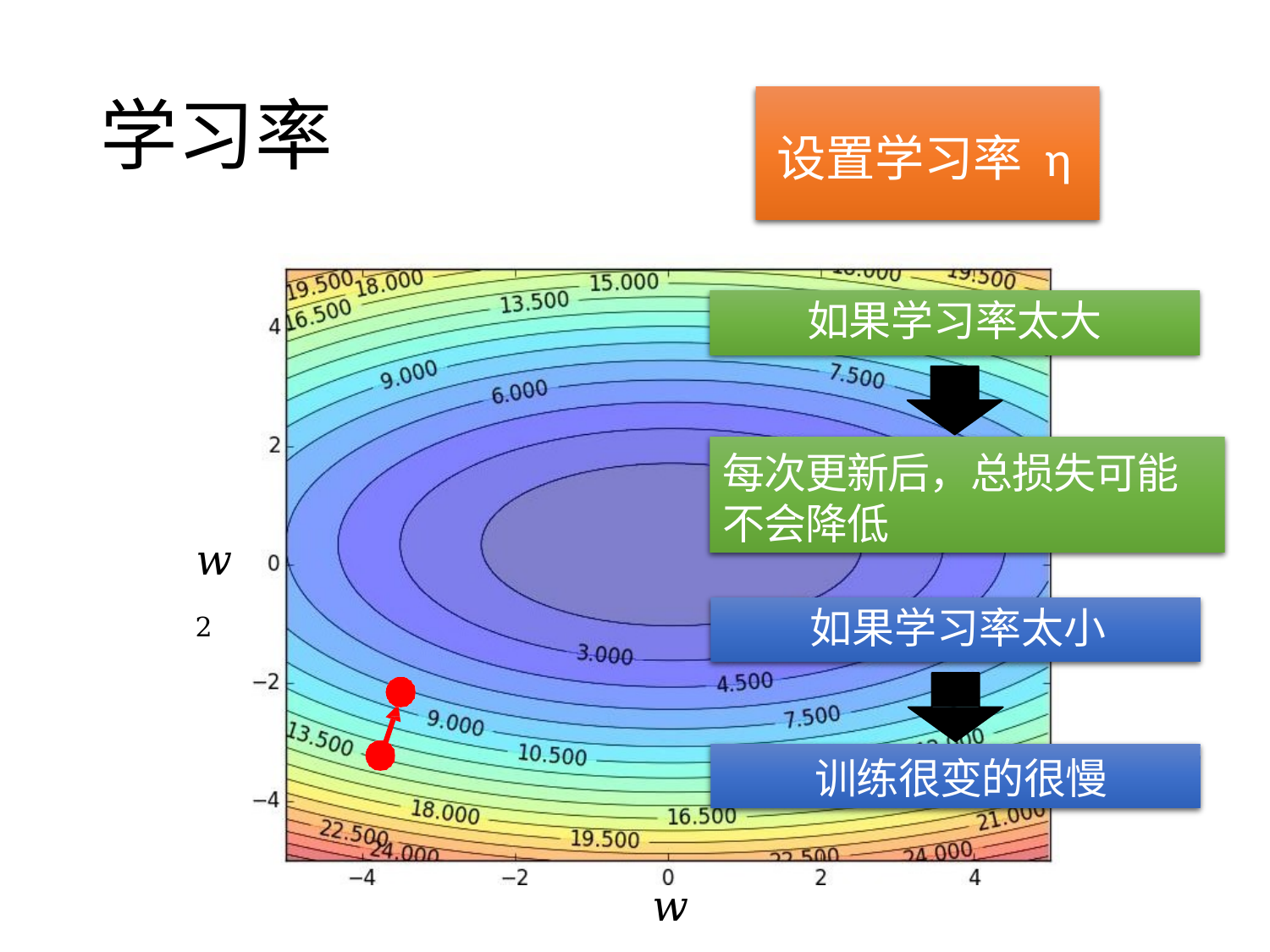

# 学习率

设置学习率 η

        如果学习率太大

每次更新后，总损失可能不会降低

𝑤2

        如果学习率太小

         训练很变的很慢

𝑤1